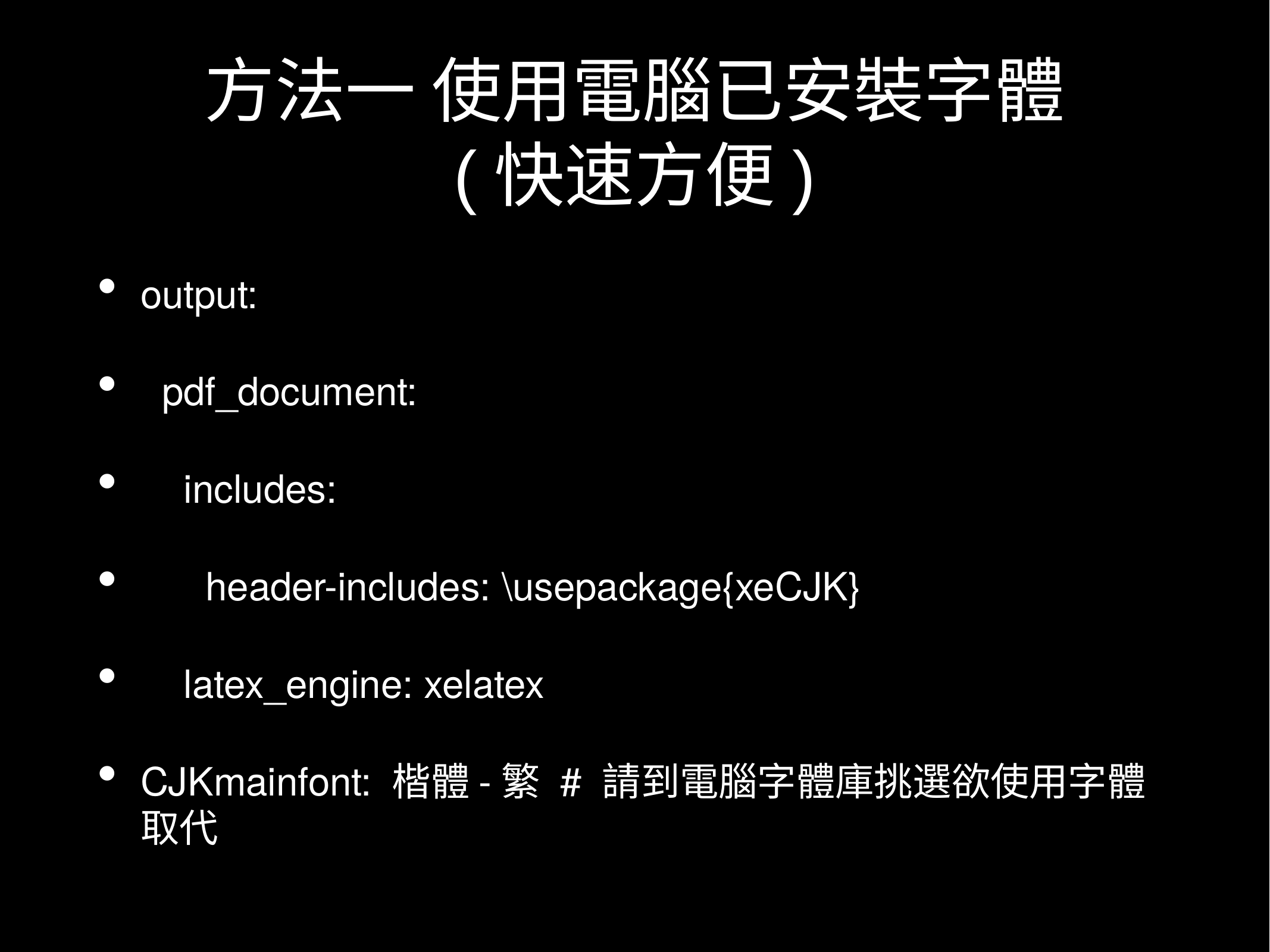

# 方法一 使用電腦已安裝字體
(快速方便)
output:
  pdf_document:
    includes:
      header-includes: \usepackage{xeCJK}
    latex_engine: xelatex
CJKmainfont: 楷體-繁 # 請到電腦字體庫挑選欲使用字體取代